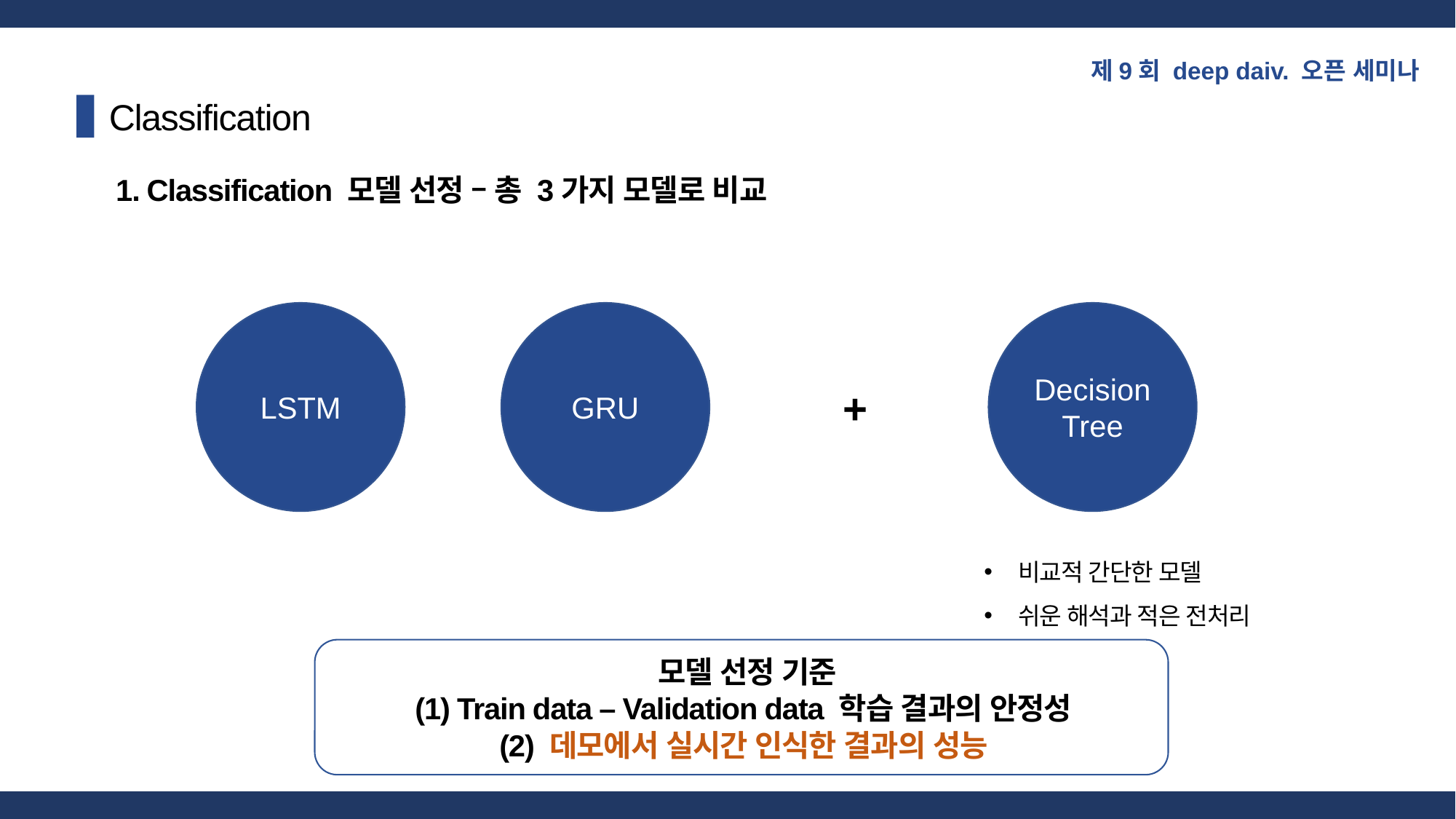

제9회 deep daiv. 오픈 세미나
Classification

1. Classification 모델 선정 – 총 3가지 모델로 비교
GRU
Decision Tree
LSTM
+
비교적 간단한 모델
쉬운 해석과 적은 전처리

모델 선정 기준
(1) Train data – Validation data 학습 결과의 안정성
(2) 데모에서 실시간 인식한 결과의 성능